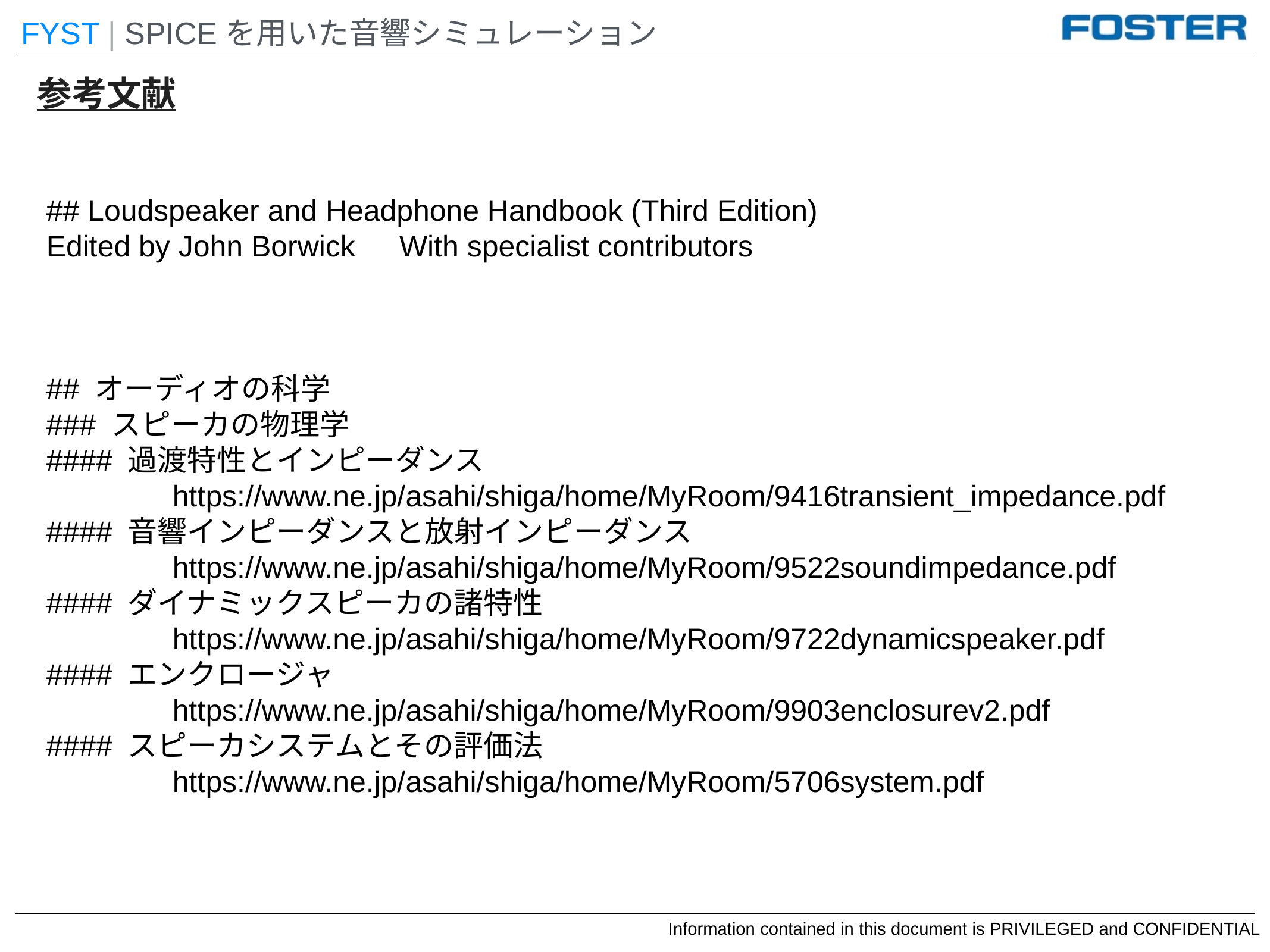

FYST | SPICEを用いた音響シミュレーション

参考文献
## Loudspeaker and Headphone Handbook (Third Edition)
Edited by John Borwick　With specialist contributors

## オーディオの科学
### スピーカの物理学
#### 過渡特性とインピーダンス
　　　　https://www.ne.jp/asahi/shiga/home/MyRoom/9416transient_impedance.pdf
#### 音響インピーダンスと放射インピーダンス
　　　　https://www.ne.jp/asahi/shiga/home/MyRoom/9522soundimpedance.pdf
#### ダイナミックスピーカの諸特性
　　　　https://www.ne.jp/asahi/shiga/home/MyRoom/9722dynamicspeaker.pdf
#### エンクロージャ
　　　　https://www.ne.jp/asahi/shiga/home/MyRoom/9903enclosurev2.pdf
#### スピーカシステムとその評価法
　　　　https://www.ne.jp/asahi/shiga/home/MyRoom/5706system.pdf